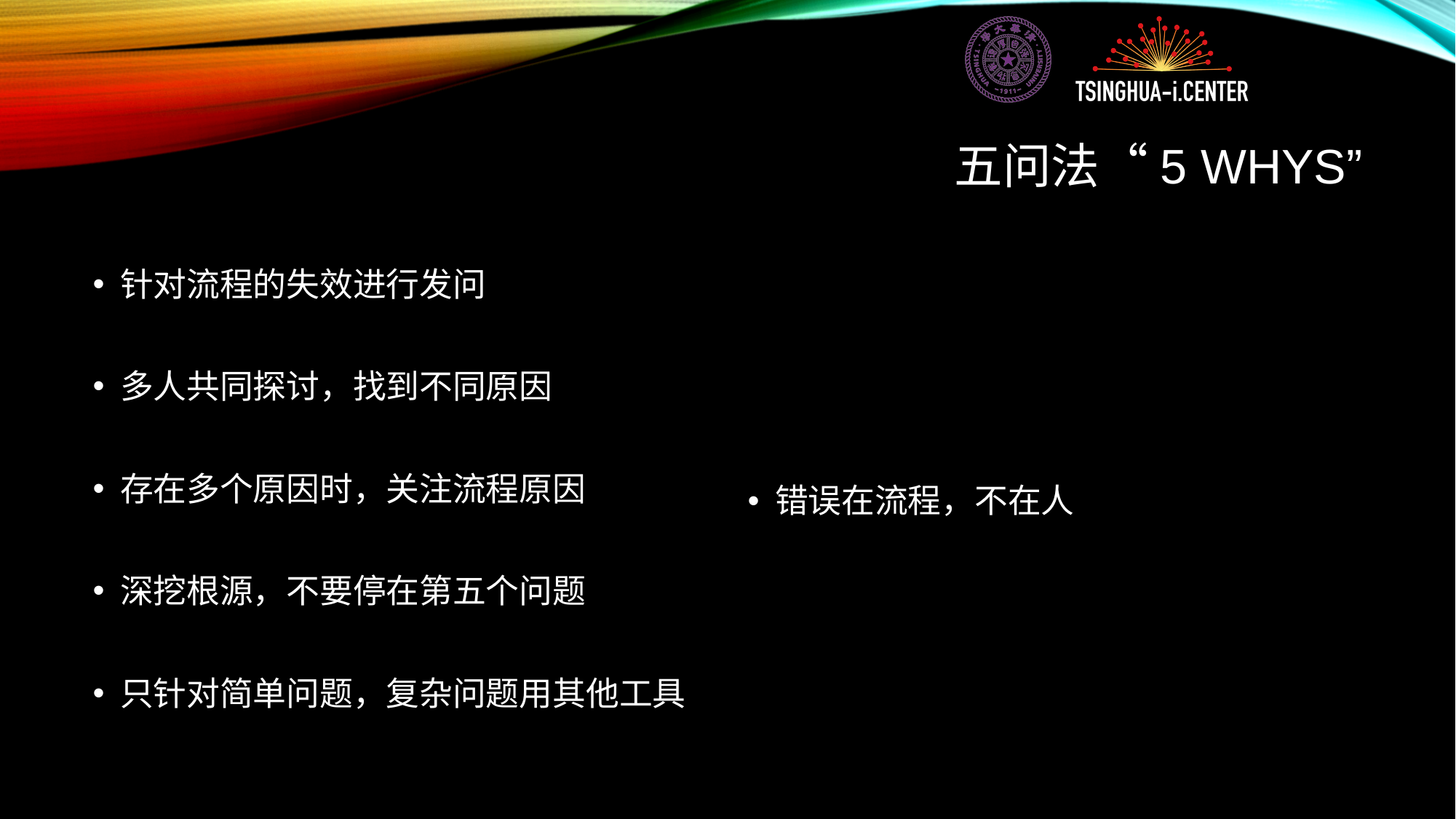

# 五问法“5 Whys”
针对流程的失效进行发问

多人共同探讨，找到不同原因

存在多个原因时，关注流程原因

深挖根源，不要停在第五个问题

只针对简单问题，复杂问题用其他工具
错误在流程，不在人